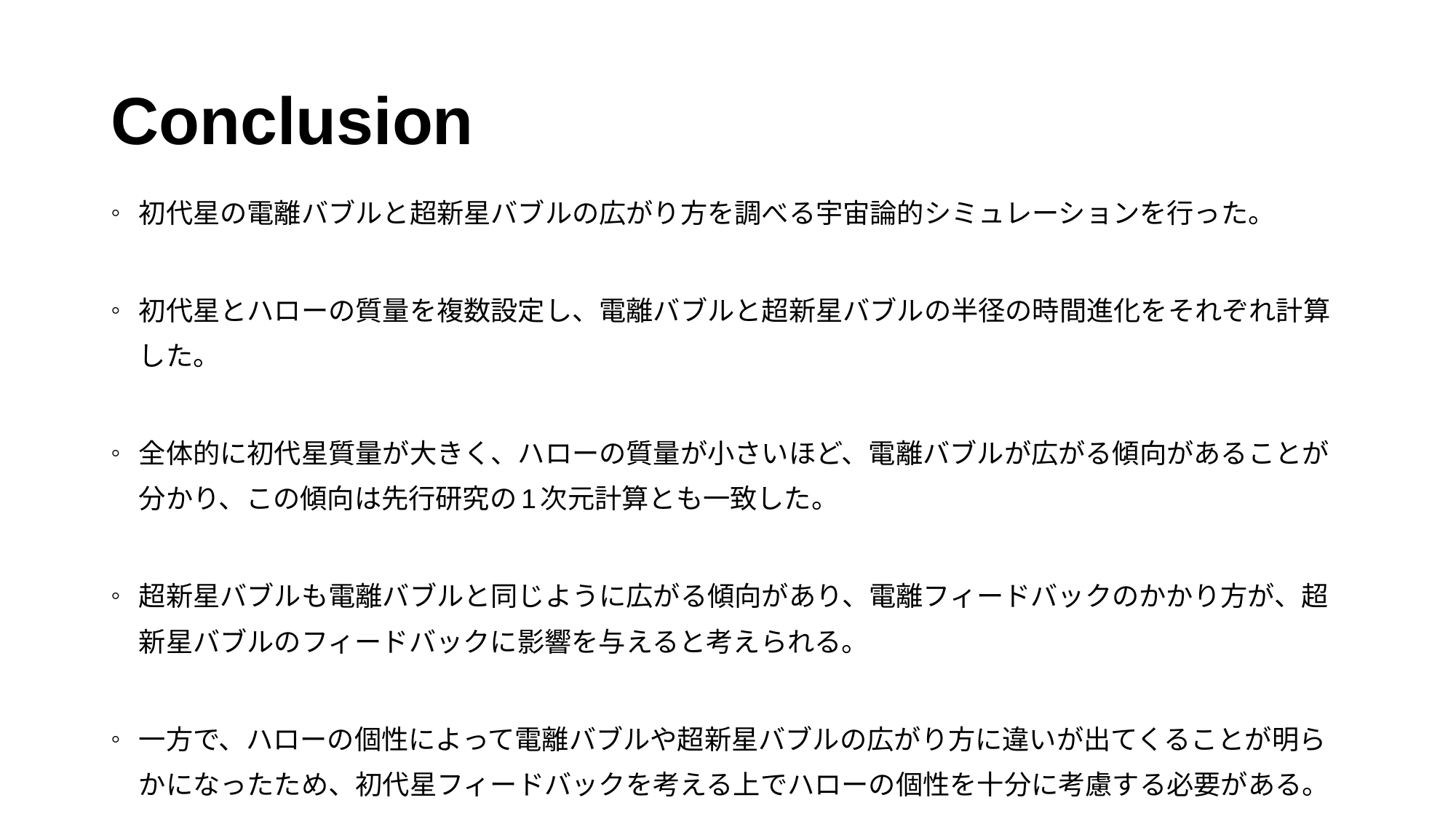

# Conclusion
初代星の電離バブルと超新星バブルの広がり方を調べる宇宙論的シミュレーションを行った。

初代星とハローの質量を複数設定し、電離バブルと超新星バブルの半径の時間進化をそれぞれ計算した。

全体的に初代星質量が大きく、ハローの質量が小さいほど、電離バブルが広がる傾向があることが分かり、この傾向は先行研究の1次元計算とも一致した。

超新星バブルも電離バブルと同じように広がる傾向があり、電離フィードバックのかかり方が、超新星バブルのフィードバックに影響を与えると考えられる。

一方で、ハローの個性によって電離バブルや超新星バブルの広がり方に違いが出てくることが明らかになったため、初代星フィードバックを考える上でハローの個性を十分に考慮する必要がある。